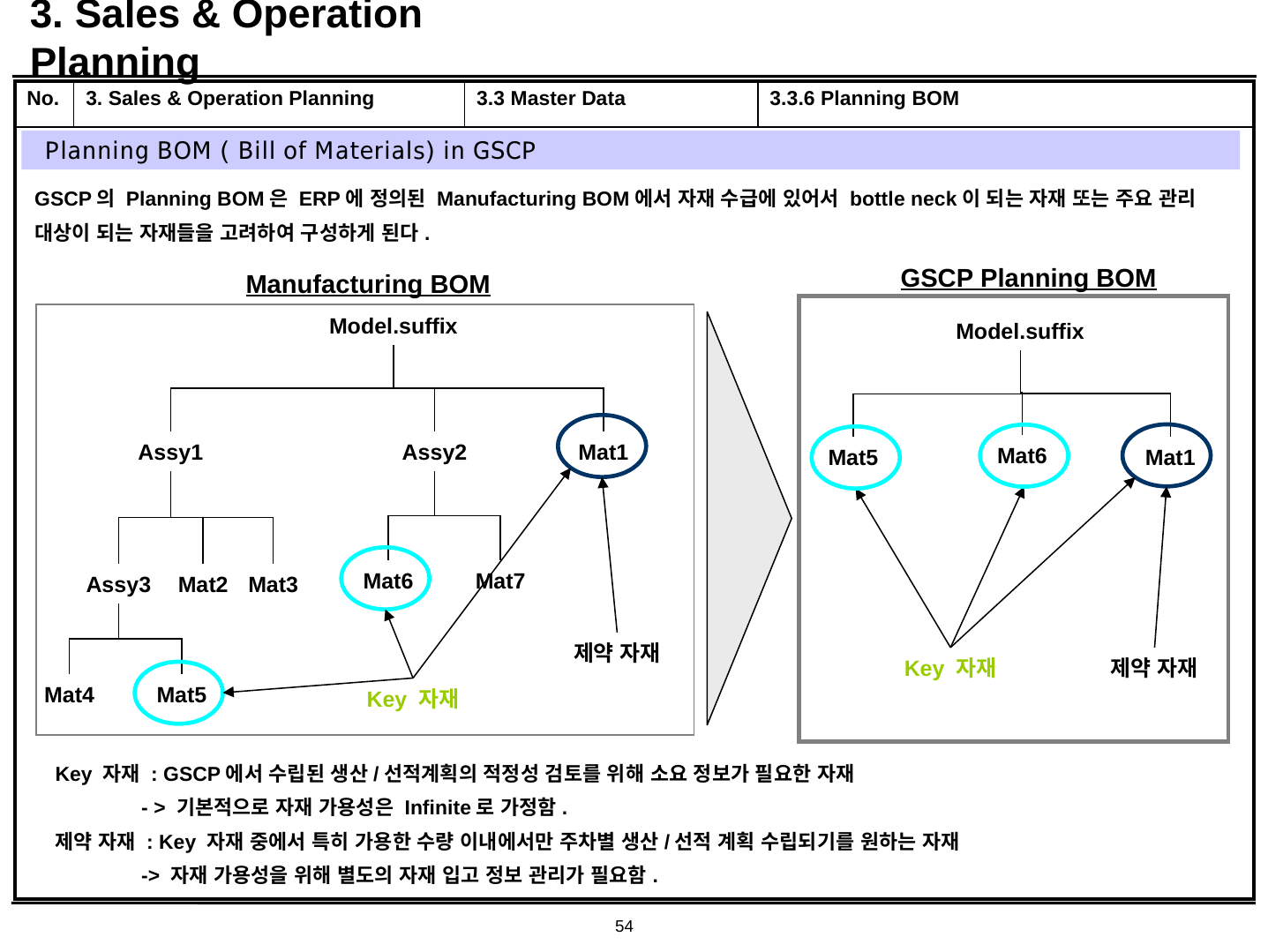

# 3. Sales & Operation Planning
| No. | 3. Sales & Operation Planning | 3.3 Master Data | 3.3.6 Planning BOM |
| --- | --- | --- | --- |
|  |  |  |  |
Planning BOM ( Bill of Materials) in GSCP
GSCP의 Planning BOM은 ERP에 정의된 Manufacturing BOM에서 자재 수급에 있어서 bottle neck이 되는 자재 또는 주요 관리 대상이 되는 자재들을 고려하여 구성하게 된다.
GSCP Planning BOM
Manufacturing BOM

Model.suffix
Model.suffix

Mat1
Assy1
Assy2
Mat6
Mat1
Mat5

Mat6
Mat7
Assy3
Mat2
Mat3
제약 자재
Key 자재
제약 자재

Mat4
Mat5
Key 자재
Key 자재 : GSCP에서 수립된 생산/선적계획의 적정성 검토를 위해 소요 정보가 필요한 자재
               - > 기본적으로 자재 가용성은 Infinite로 가정함.
제약 자재 : Key 자재 중에서 특히 가용한 수량 이내에서만 주차별 생산/선적 계획 수립되기를 원하는 자재
               -> 자재 가용성을 위해 별도의 자재 입고 정보 관리가 필요함.
54